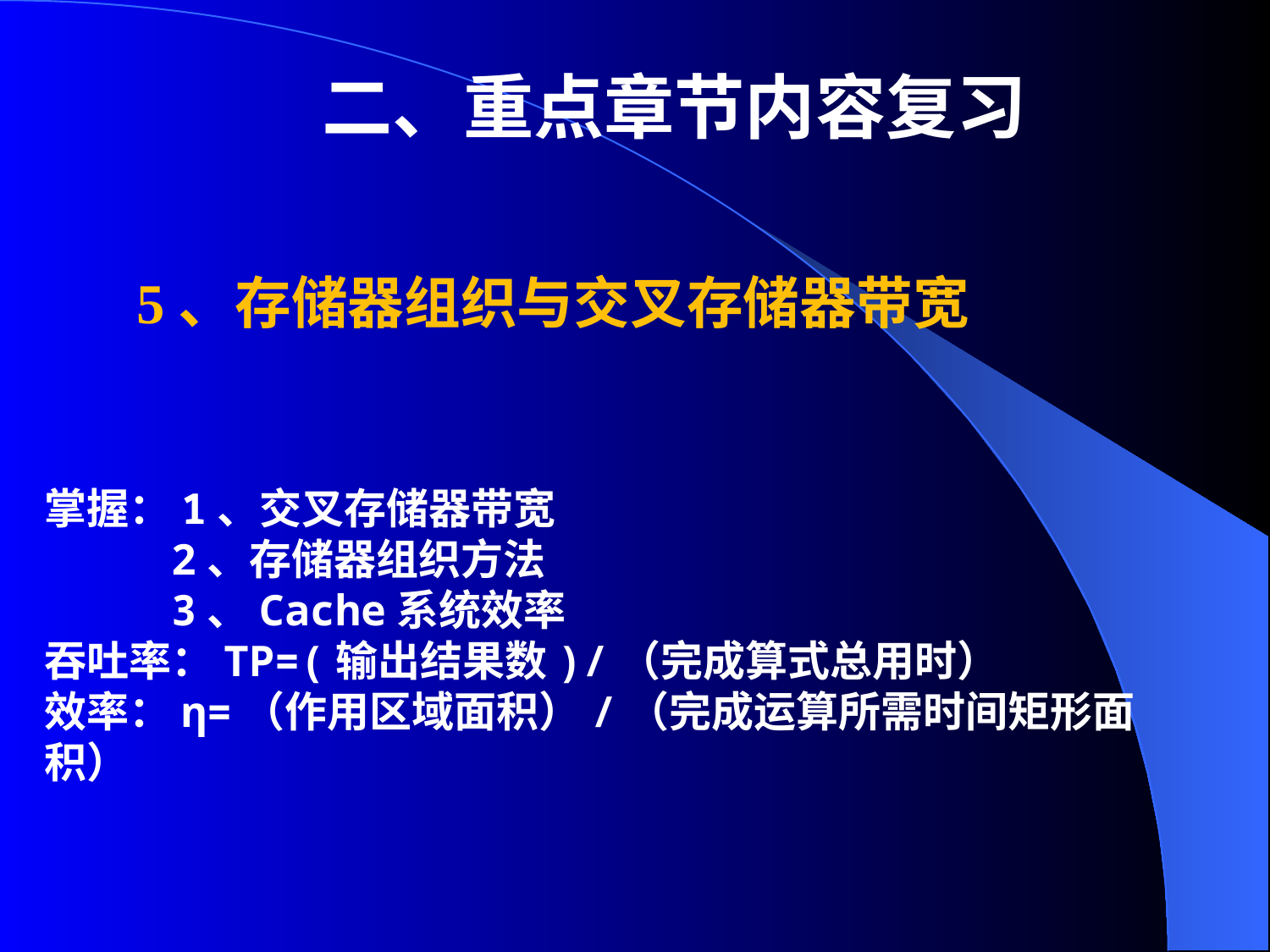

二、重点章节内容复习
5、存储器组织与交叉存储器带宽
掌握：1、交叉存储器带宽
	2、存储器组织方法
	3、Cache系统效率
吞吐率：TP=(输出结果数)/（完成算式总用时）
效率：η=（作用区域面积）/（完成运算所需时间矩形面积）